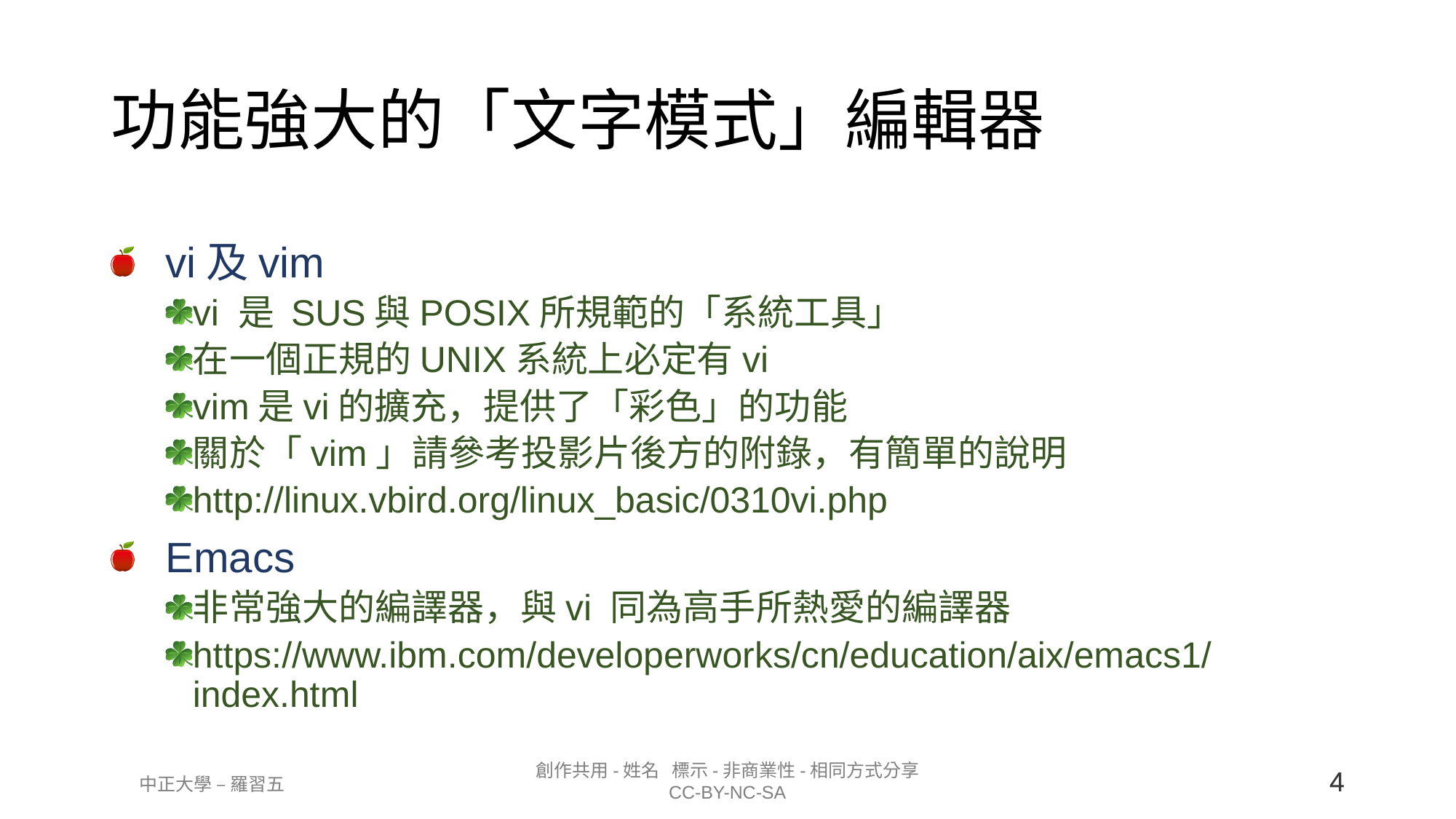

# 功能強大的「文字模式」編輯器
vi及vim
vi 是 SUS與POSIX所規範的「系統工具」
在一個正規的UNIX系統上必定有vi
vim是vi的擴充，提供了「彩色」的功能
關於「vim」請參考投影片後方的附錄，有簡單的說明
http://linux.vbird.org/linux_basic/0310vi.php
Emacs
非常強大的編譯器，與vi 同為高手所熱愛的編譯器
https://www.ibm.com/developerworks/cn/education/aix/emacs1/index.html